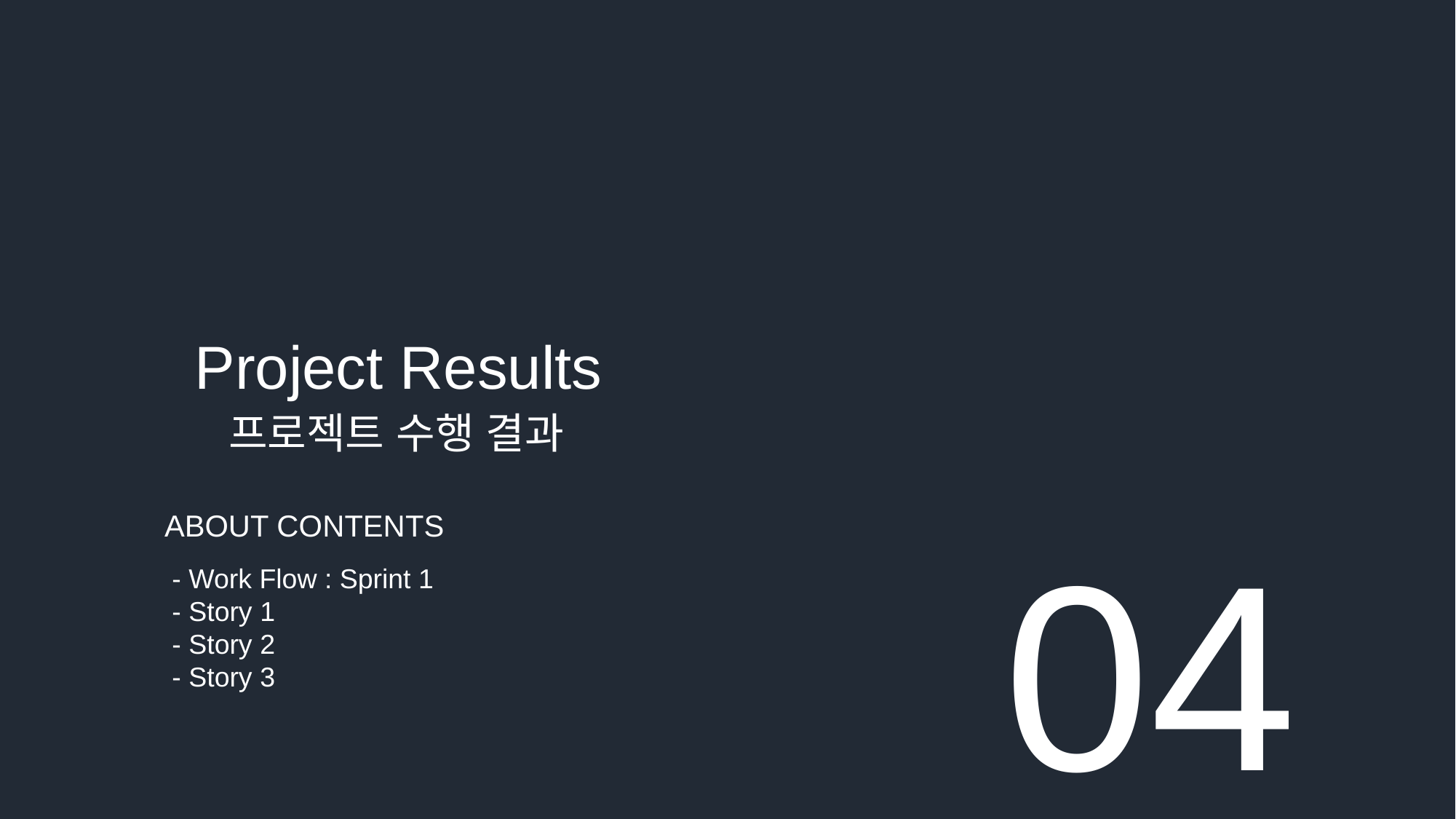

Project Results
  프로젝트 수행 결과

ABOUT CONTENTS

 - Work Flow : Sprint 1
 - Story 1
 - Story 2
 - Story 3
04